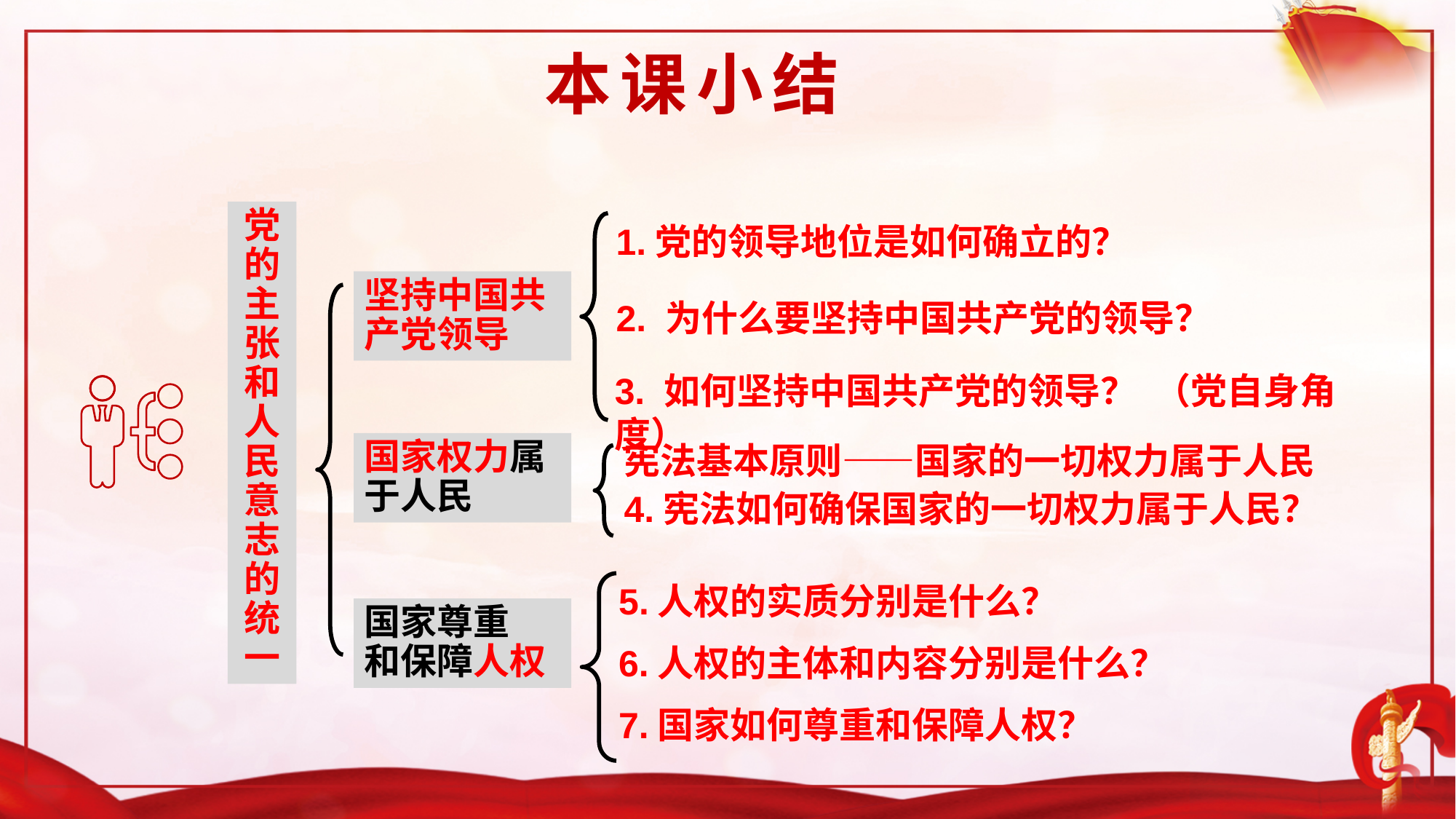

本课小结
党的主张和人民意志的统一

1.党的领导地位是如何确立的？
坚持中国共产党领导

2. 为什么要坚持中国共产党的领导？
3. 如何坚持中国共产党的领导？ （党自身角度）

宪法基本原则——国家的一切权力属于人民
国家权力属于人民

4.宪法如何确保国家的一切权力属于人民？

5.人权的实质分别是什么？
6.人权的主体和内容分别是什么？
7.国家如何尊重和保障人权？
国家尊重
和保障人权